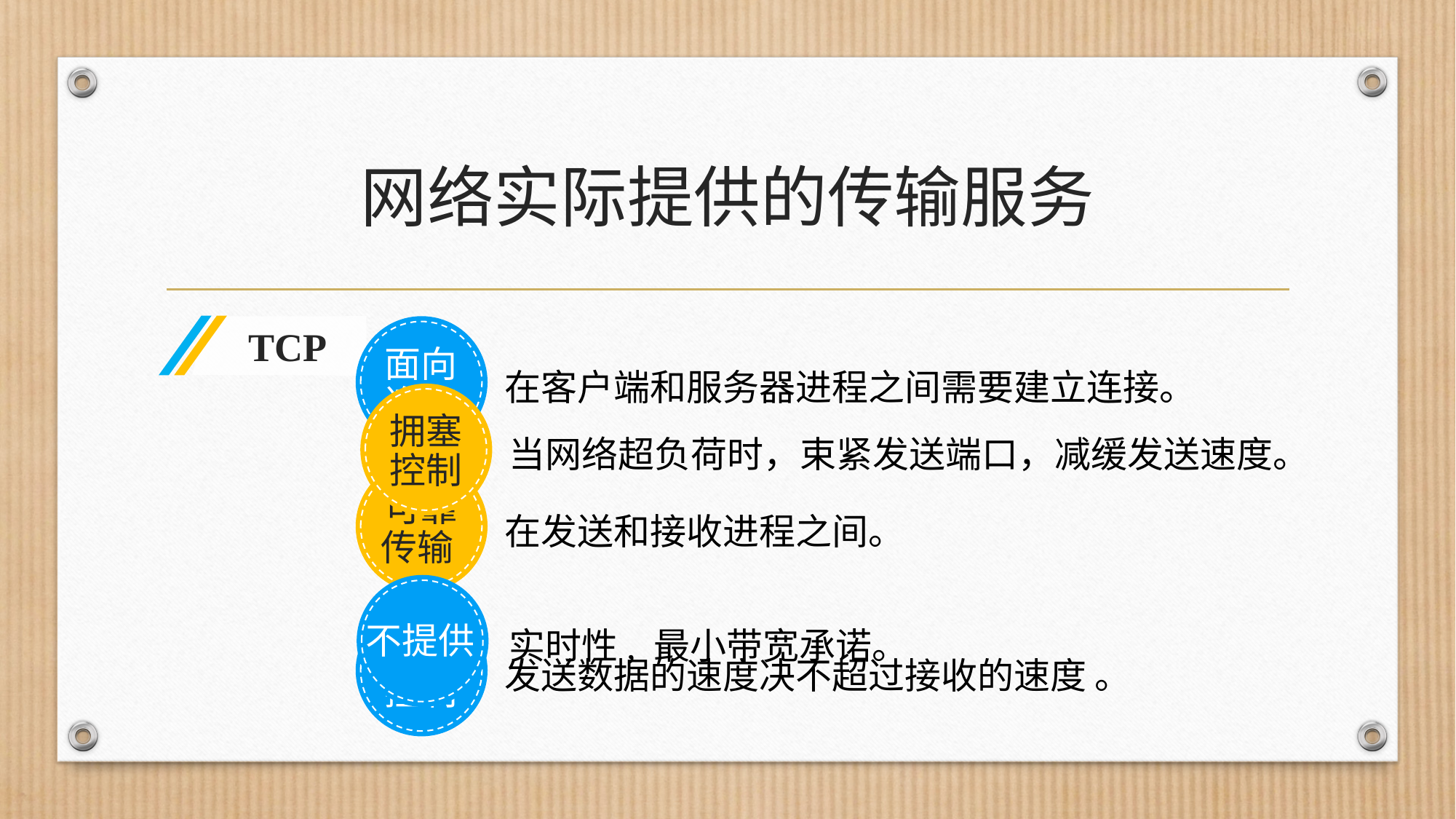

# 网络实际提供的传输服务

TCP

面向连接
在客户端和服务器进程之间需要建立连接。

拥塞控制
当网络超负荷时，束紧发送端口，减缓发送速度。

可靠传输
在发送和接收进程之间。

不提供

流量控制
实时性, 最小带宽承诺。
发送数据的速度决不超过接收的速度 。